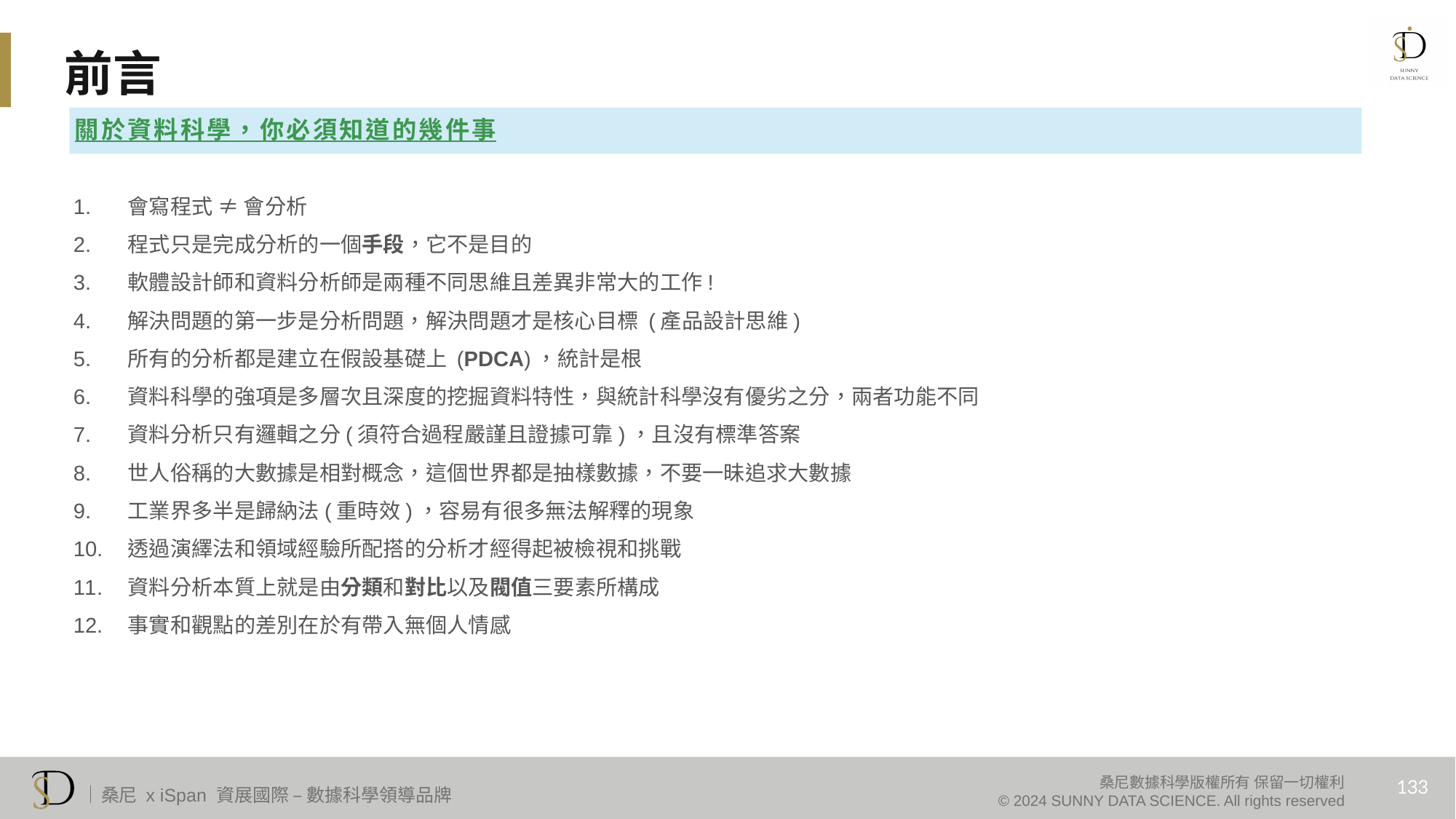

# 前言
關於資料科學，你必須知道的幾件事
會寫程式 ≠ 會分析
程式只是完成分析的一個手段，它不是目的
軟體設計師和資料分析師是兩種不同思維且差異非常大的工作!
解決問題的第一步是分析問題，解決問題才是核心目標 (產品設計思維)
所有的分析都是建立在假設基礎上 (PDCA)，統計是根
資料科學的強項是多層次且深度的挖掘資料特性，與統計科學沒有優劣之分，兩者功能不同
資料分析只有邏輯之分(須符合過程嚴謹且證據可靠)，且沒有標準答案
世人俗稱的大數據是相對概念，這個世界都是抽樣數據，不要一昧追求大數據
工業界多半是歸納法(重時效)，容易有很多無法解釋的現象
透過演繹法和領域經驗所配搭的分析才經得起被檢視和挑戰
資料分析本質上就是由分類和對比以及閥值三要素所構成
事實和觀點的差別在於有帶入無個人情感